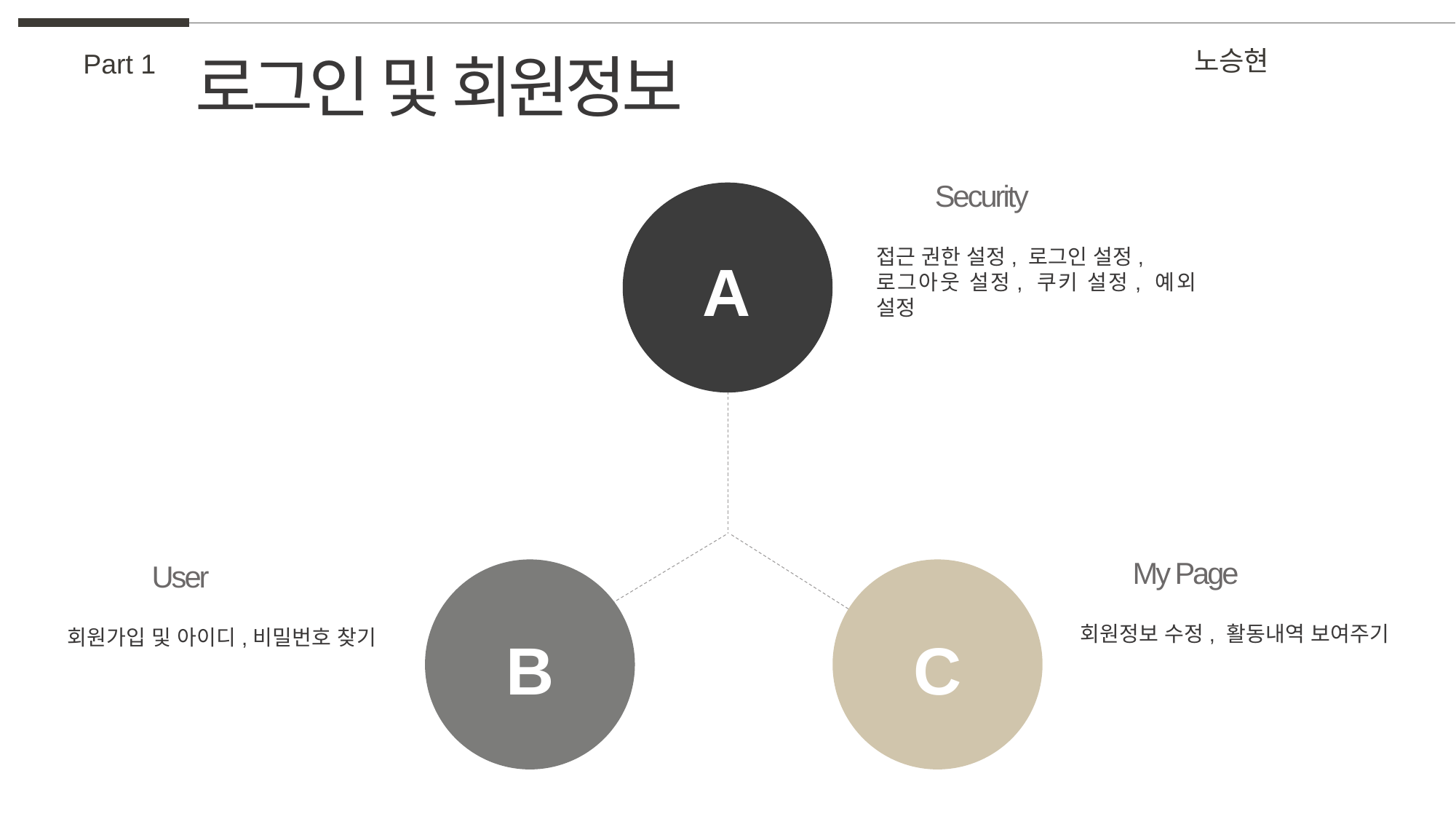

노승현
로그인 및 회원정보
Part 1
Security
접근 권한 설정, 로그인 설정,
로그아웃 설정, 쿠키 설정, 예외 설정

A
My Page
회원정보 수정, 활동내역 보여주기
User
회원가입 및 아이디,비밀번호 찾기

B
C